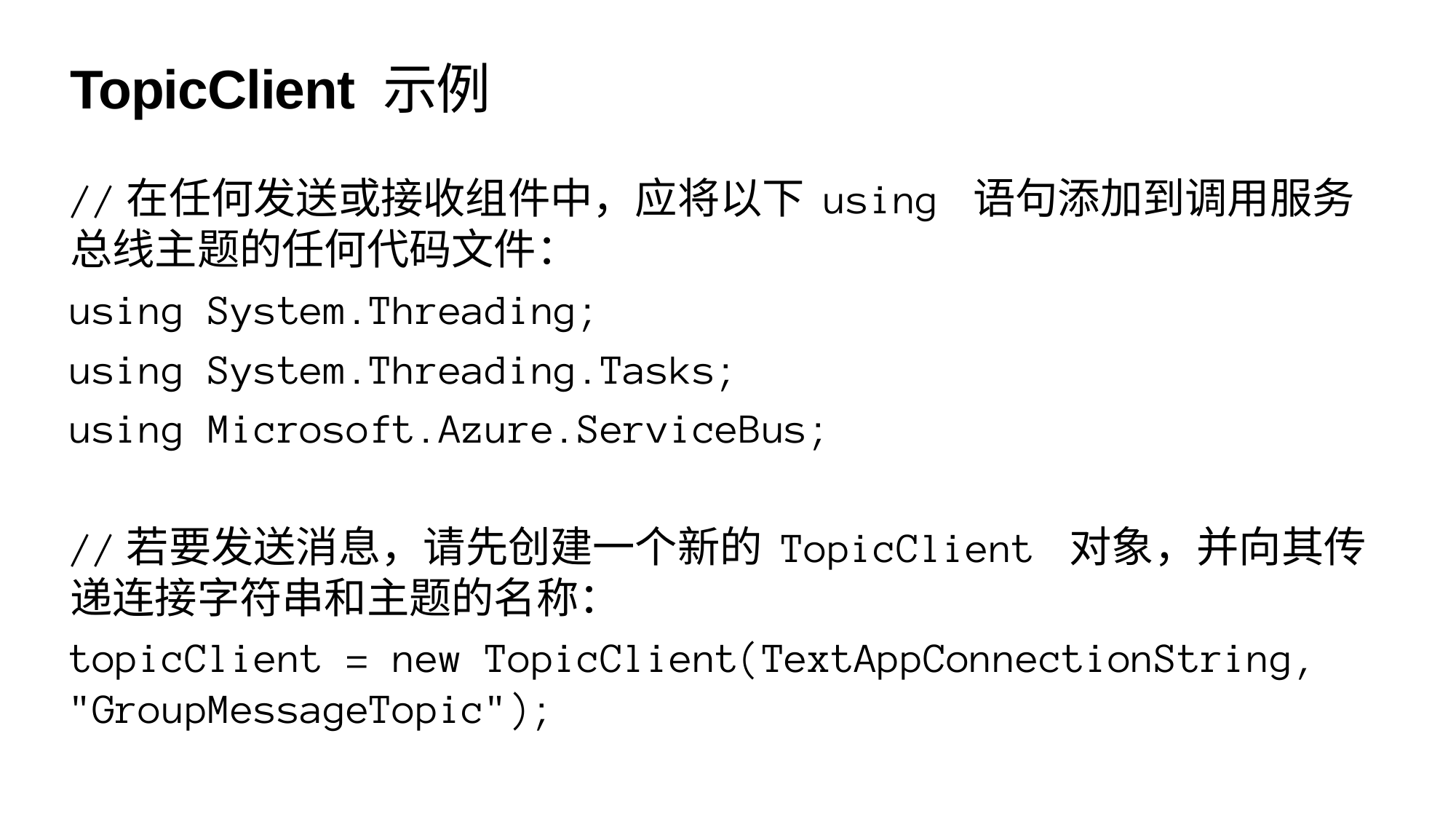

# TopicClient 示例
//在任何发送或接收组件中，应将以下 using 语句添加到调用服务总线主题的任何代码文件：
using System.Threading;
using System.Threading.Tasks;
using Microsoft.Azure.ServiceBus;

//若要发送消息，请先创建一个新的 TopicClient 对象，并向其传递连接字符串和主题的名称：
topicClient = new TopicClient(TextAppConnectionString, "GroupMessageTopic");